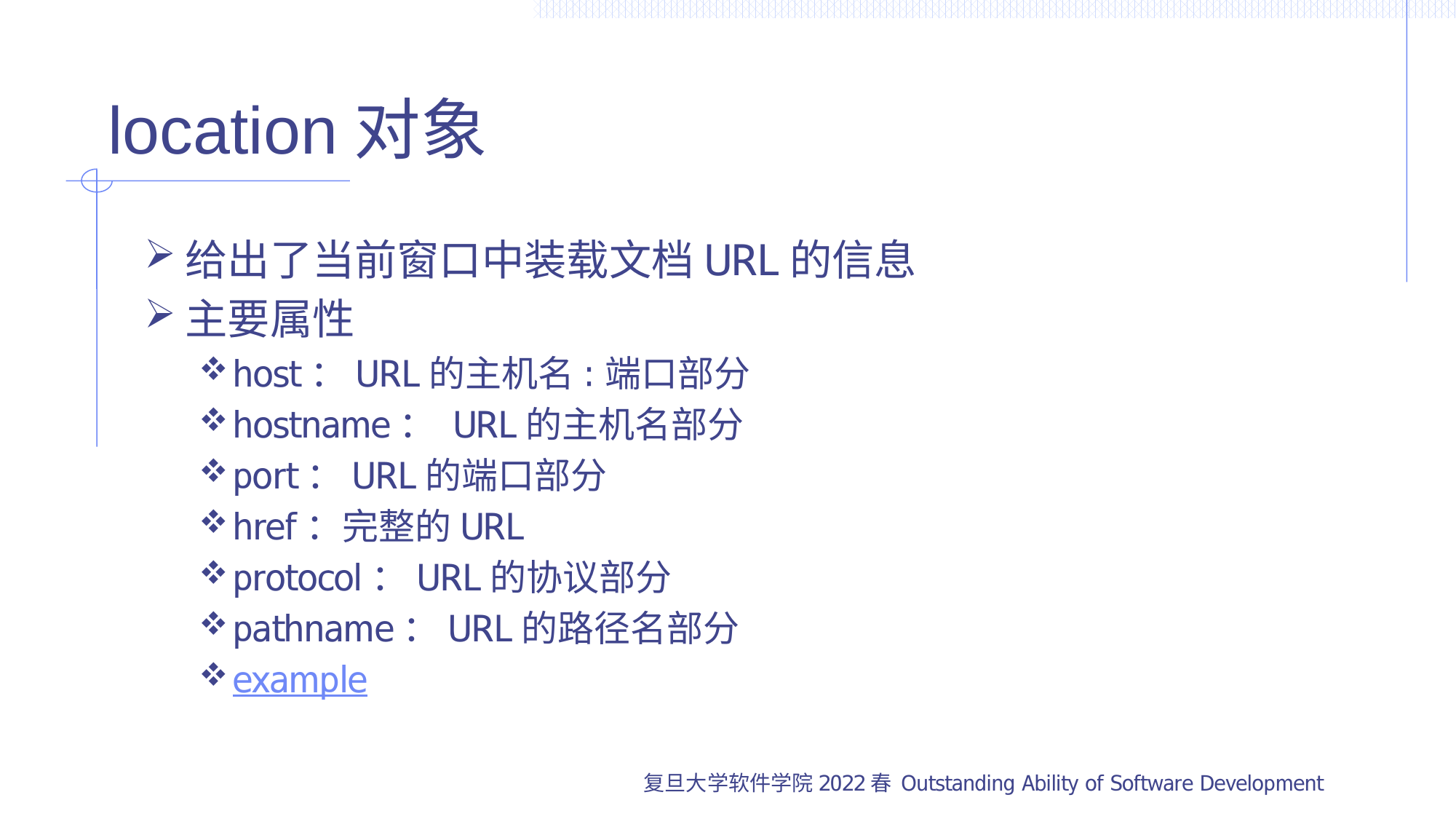

# location对象
给出了当前窗口中装载文档URL的信息
主要属性
host：URL的主机名:端口部分
hostname： URL的主机名部分
port：URL的端口部分
href：完整的URL
protocol：URL的协议部分
pathname：URL的路径名部分
example